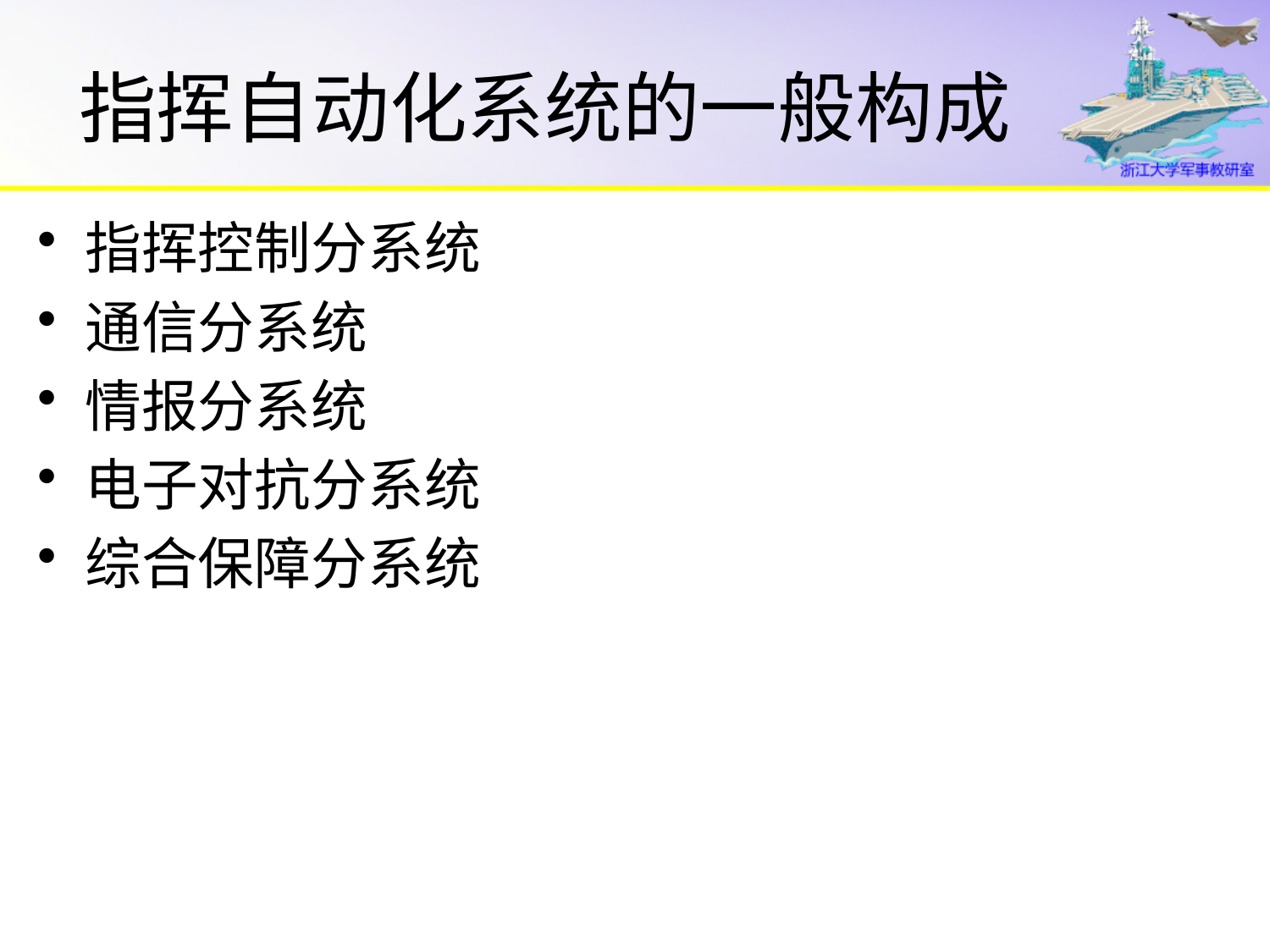

# 指挥自动化系统的一般构成
指挥控制分系统
通信分系统
情报分系统
电子对抗分系统
综合保障分系统